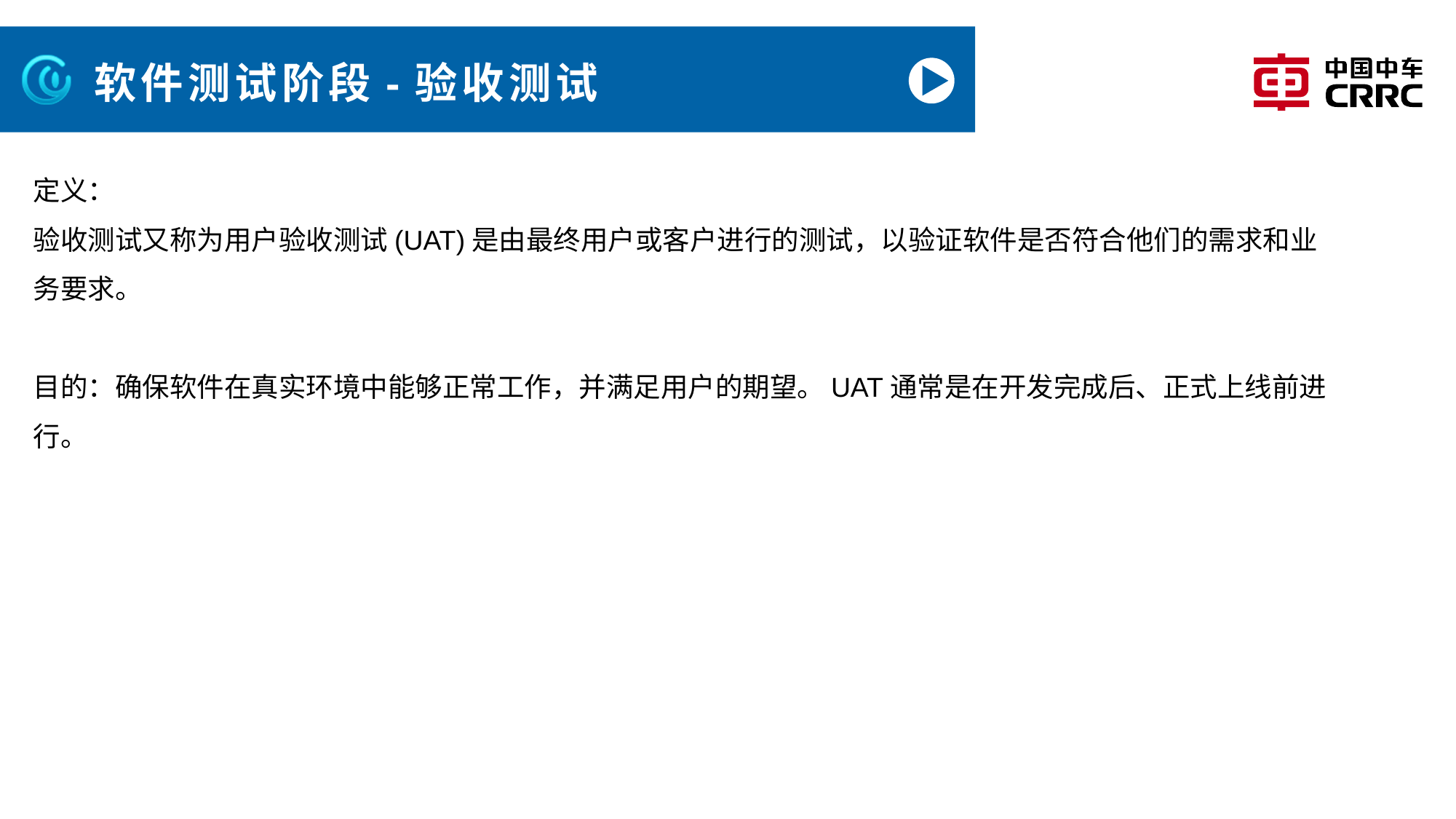

# 软件测试阶段-验收测试
定义：
验收测试又称为用户验收测试(UAT)是由最终用户或客户进行的测试，以验证软件是否符合他们的需求和业务要求。

目的：确保软件在真实环境中能够正常工作，并满足用户的期望。UAT通常是在开发完成后、正式上线前进行。
80